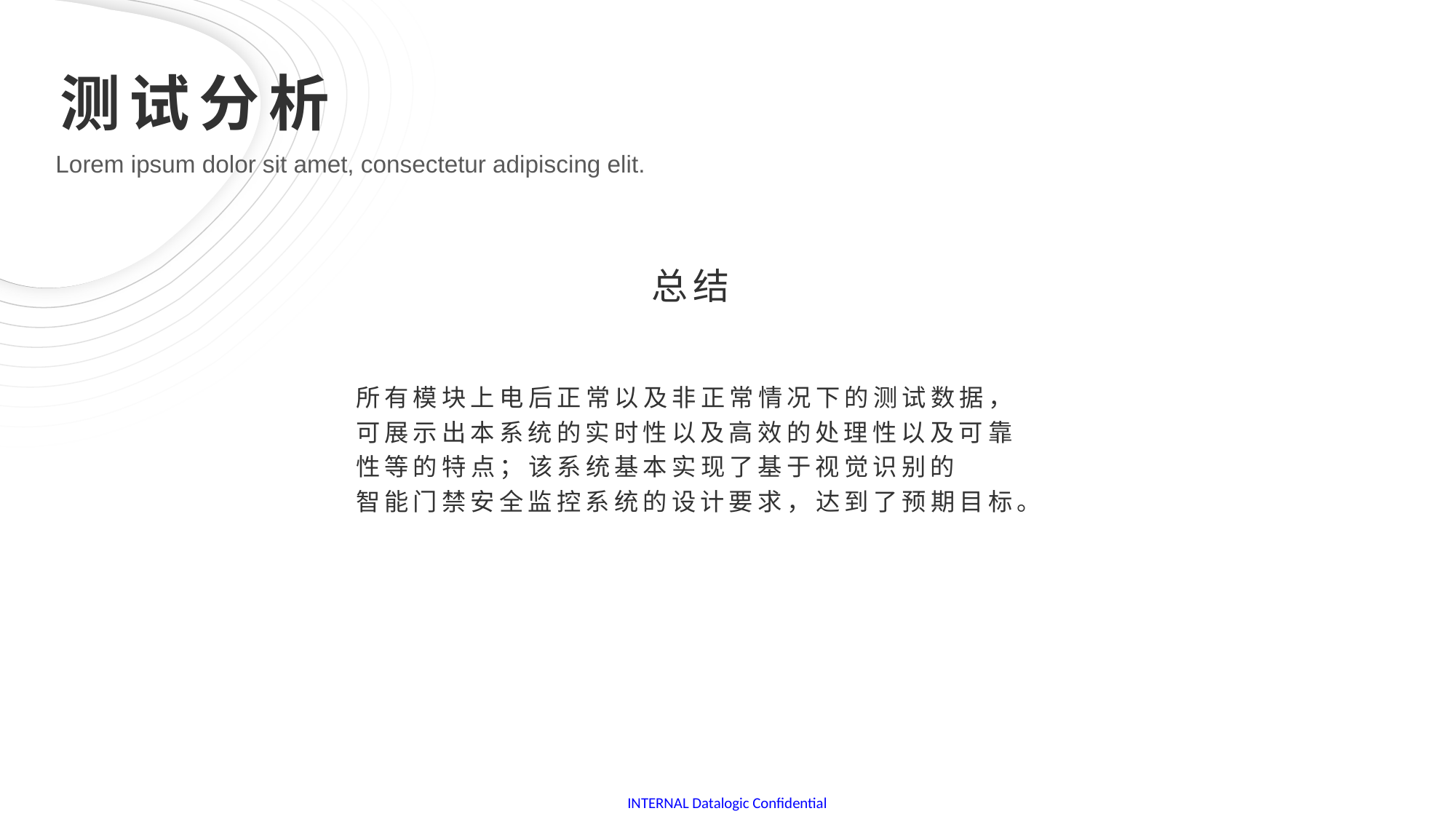

测试分析

Lorem ipsum dolor sit amet, consectetur adipiscing elit.
总结
所有模块上电后正常以及非正常情况下的测试数据，可展示出本系统的实时性以及高效的处理性以及可靠性等的特点；该系统基本实现了基于视觉识别的
智能门禁安全监控系统的设计要求，达到了预期目标。